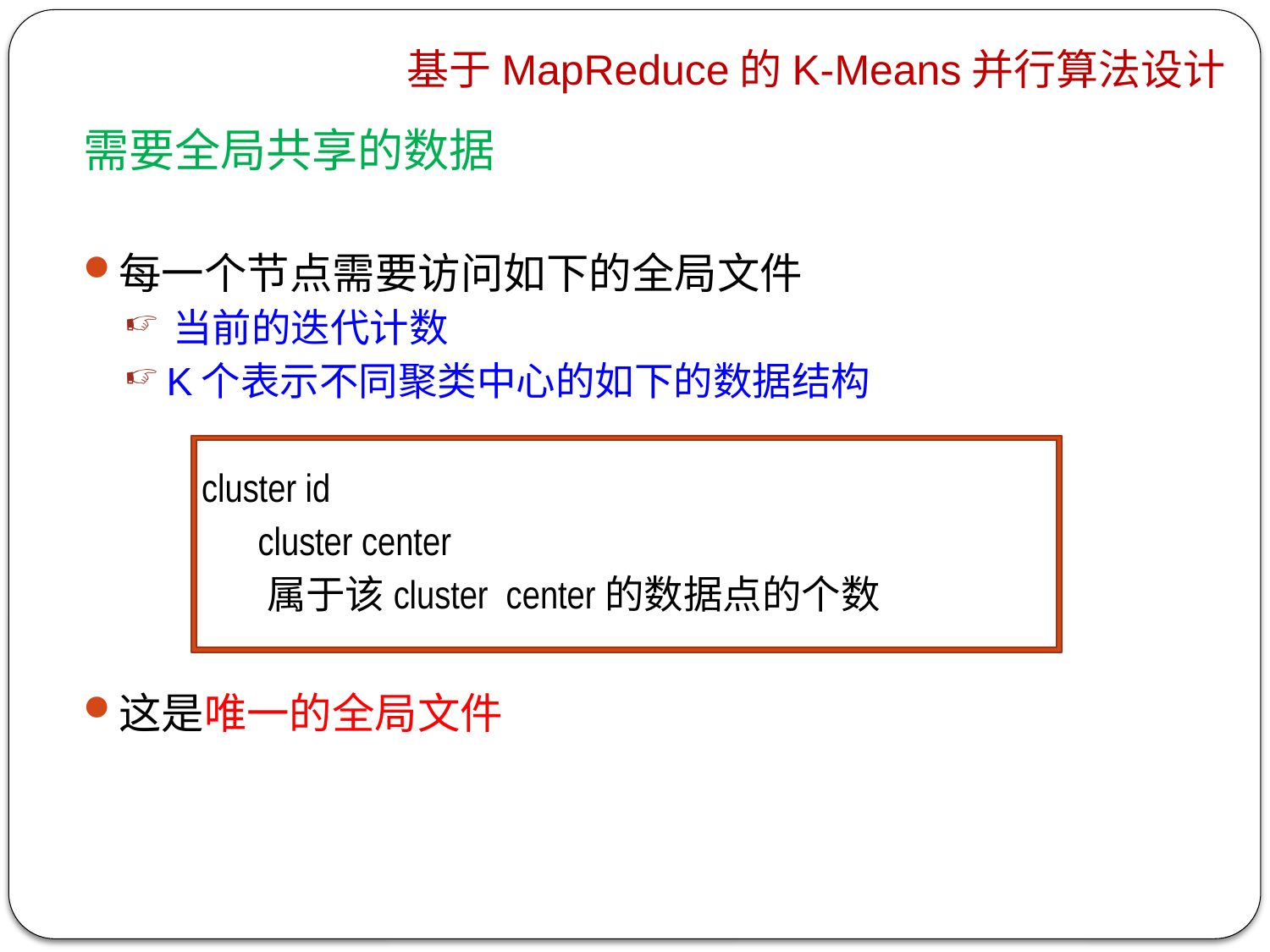

基于MapReduce的K-Means并行算法设计
需要全局共享的数据

每一个节点需要访问如下的全局文件
 当前的迭代计数
 K个表示不同聚类中心的如下的数据结构

       cluster id
               cluster center
               属于该cluster  center的数据点的个数

这是唯一的全局文件